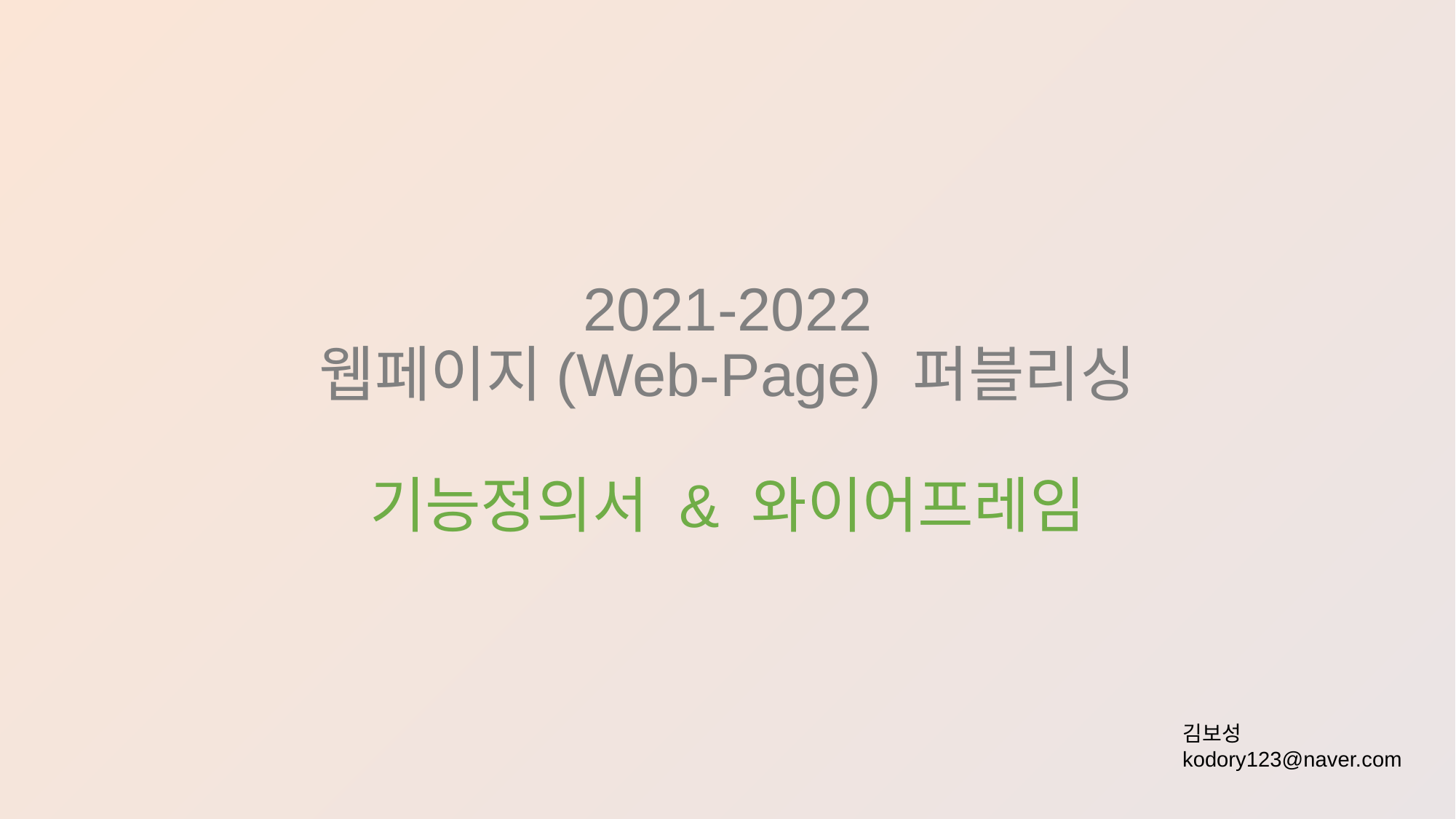

2021-2022
웹페이지(Web-Page) 퍼블리싱
기능정의서 & 와이어프레임
김보성
kodory123@naver.com